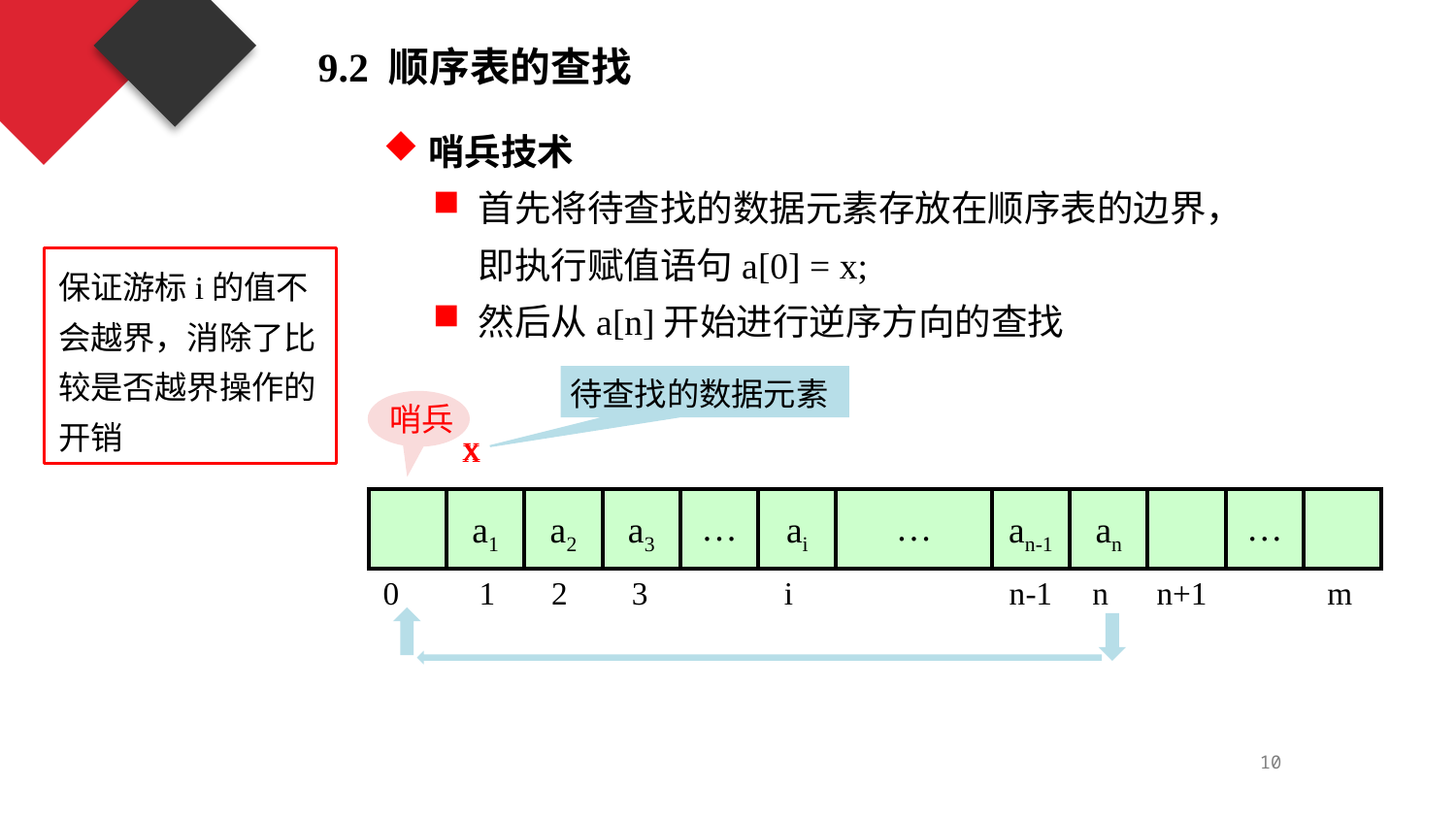

9.2 顺序表的查找
哨兵技术
首先将待查找的数据元素存放在顺序表的边界，即执行赋值语句a[0] = x;
然后从a[n]开始进行逆序方向的查找
保证游标i的值不会越界，消除了比较是否越界操作的开销
待查找的数据元素

哨兵
x
x
|  | a1 | a2 | a3 | … | ai | … | an-1 | an |  | … |  |
| --- | --- | --- | --- | --- | --- | --- | --- | --- | --- | --- | --- |
0          1       2        3                 i                           n-1     n      n+1               m

10